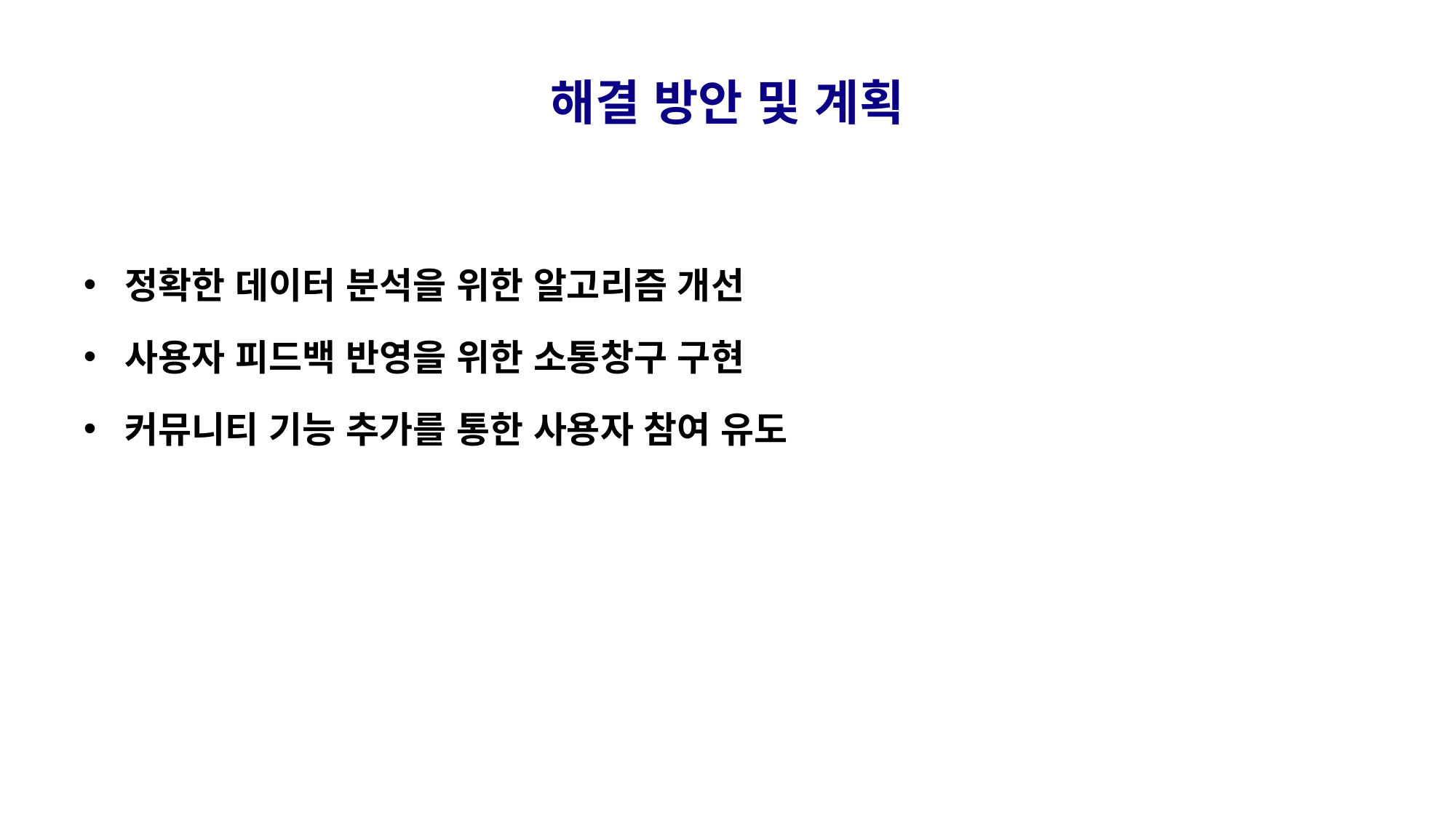

# 해결 방안 및 계획

정확한 데이터 분석을 위한 알고리즘 개선
사용자 피드백 반영을 위한 소통창구 구현
커뮤니티 기능 추가를 통한 사용자 참여 유도